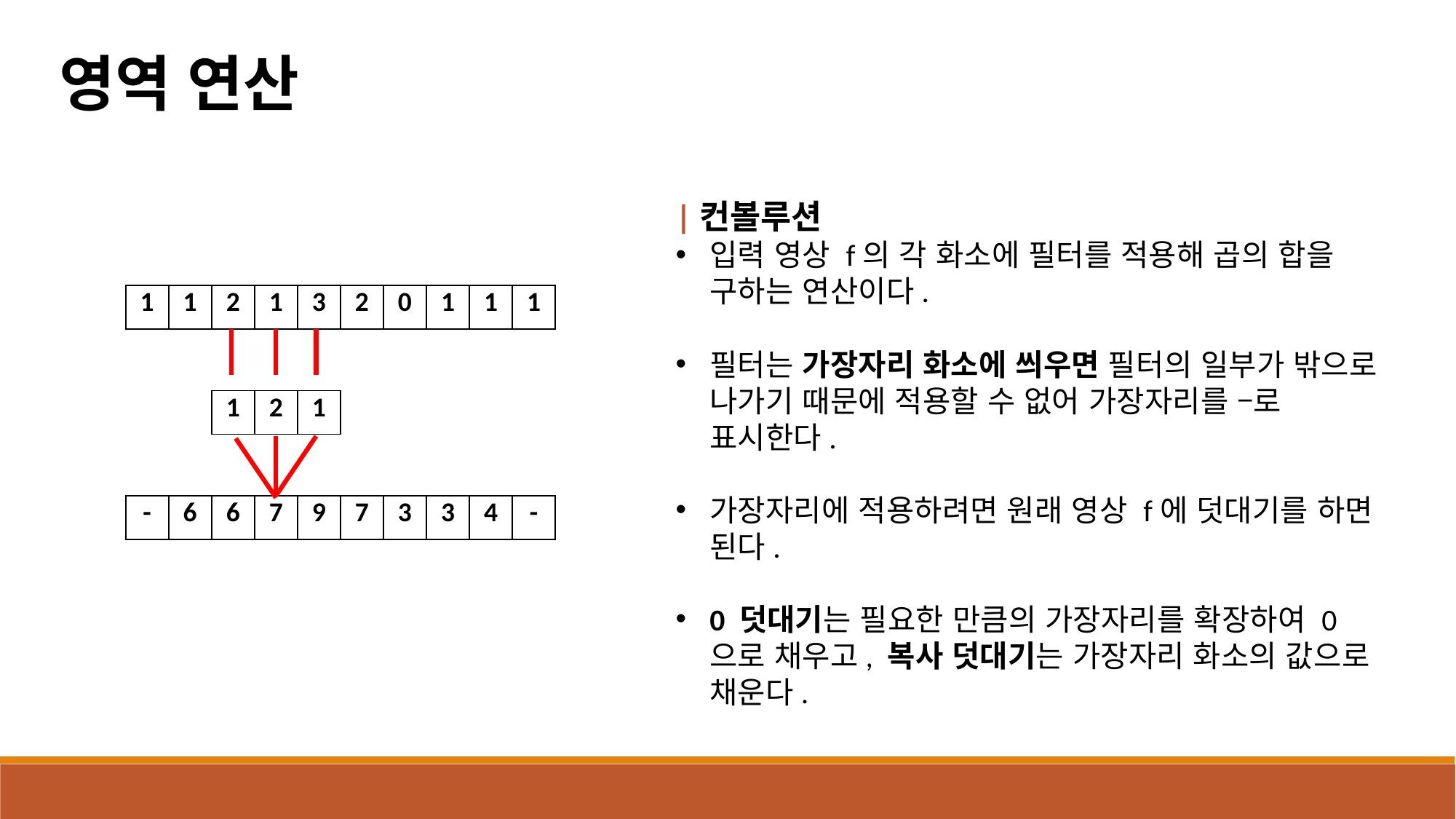

영역 연산
|컨볼루션
입력 영상 f의 각 화소에 필터를 적용해 곱의 합을 구하는 연산이다.

필터는 가장자리 화소에 씌우면 필터의 일부가 밖으로 나가기 때문에 적용할 수 없어 가장자리를 –로 표시한다.

가장자리에 적용하려면 원래 영상 f에 덧대기를 하면 된다.

0 덧대기는 필요한 만큼의 가장자리를 확장하여 0으로 채우고, 복사 덧대기는 가장자리 화소의 값으로 채운다.
| 1 | 1 | 2 | 1 | 3 | 2 | 0 | 1 | 1 | 1 |
| --- | --- | --- | --- | --- | --- | --- | --- | --- | --- |
| 1 | 2 | 1 |
| --- | --- | --- |
| - | 6 | 6 | 7 | 9 | 7 | 3 | 3 | 4 | - |
| --- | --- | --- | --- | --- | --- | --- | --- | --- | --- |